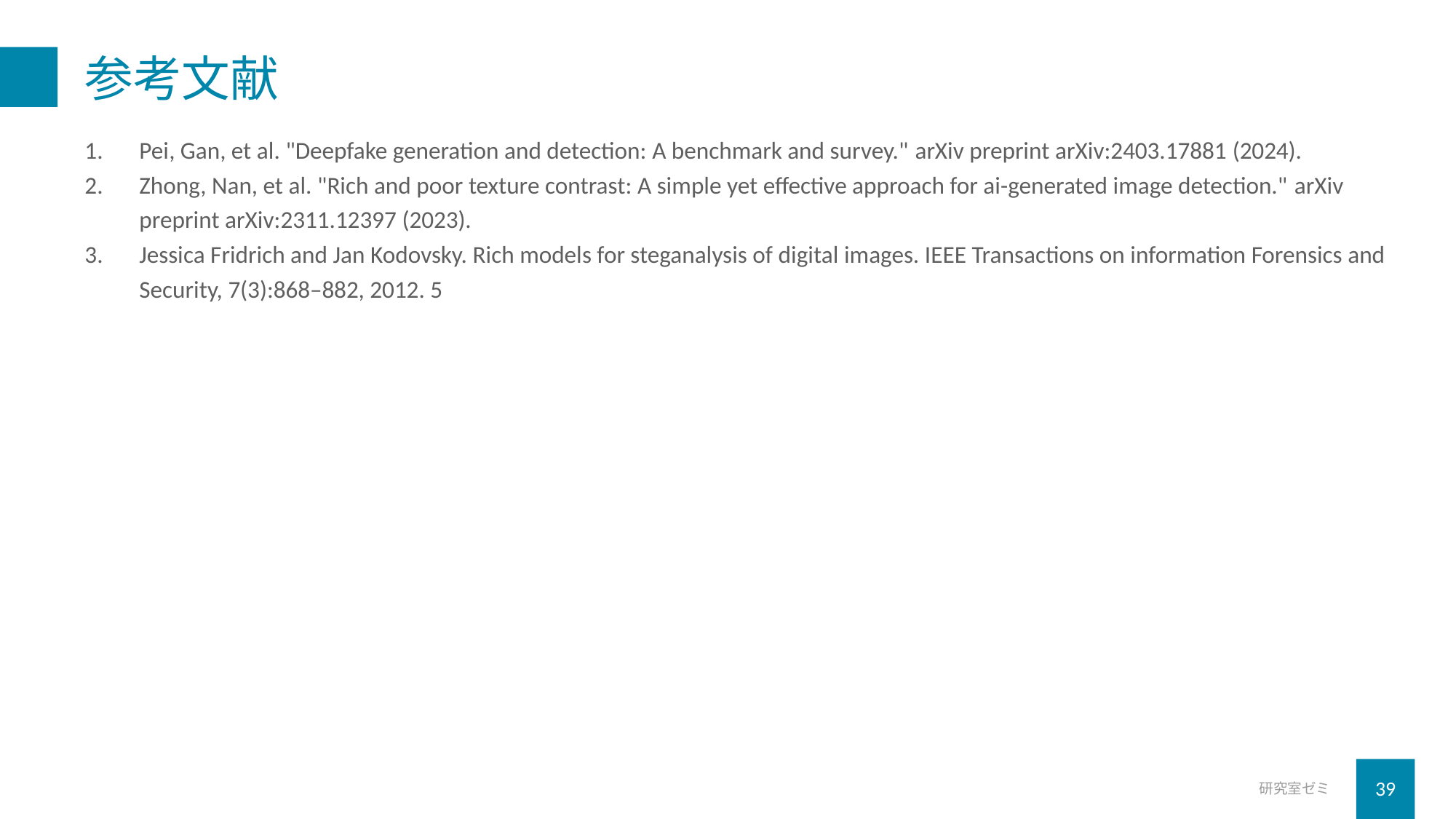

# 参考文献
Pei, Gan, et al. "Deepfake generation and detection: A benchmark and survey." arXiv preprint arXiv:2403.17881 (2024).
Zhong, Nan, et al. "Rich and poor texture contrast: A simple yet effective approach for ai-generated image detection." arXiv preprint arXiv:2311.12397 (2023).
Jessica Fridrich and Jan Kodovsky. Rich models for steganalysis of digital images. IEEE Transactions on information Forensics and Security, 7(3):868–882, 2012. 5
研究室ゼミ
39